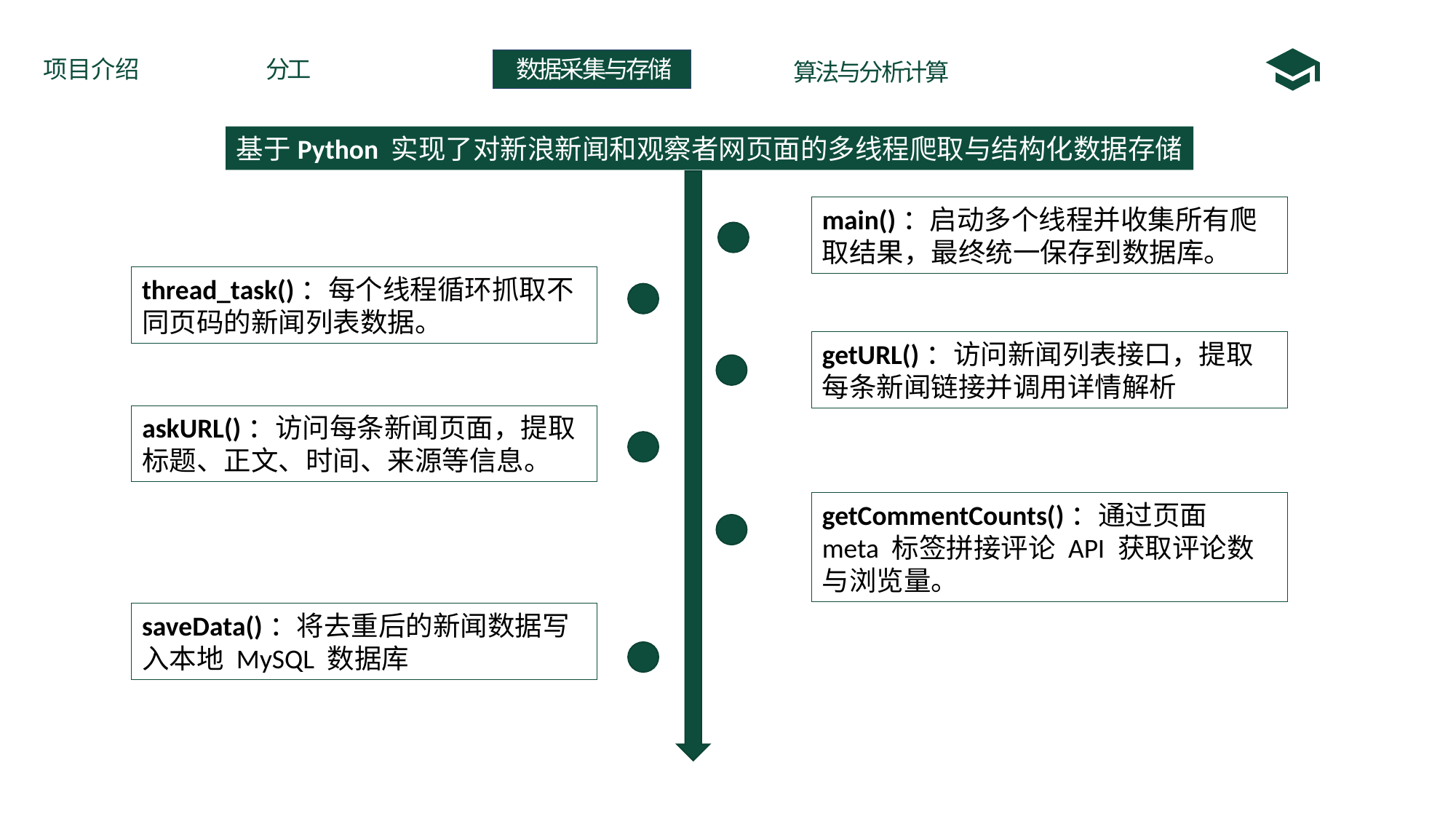

项目介绍
分工
数据采集与存储

算法与分析计算
基于Python 实现了对新浪新闻和观察者网页面的多线程爬取与结构化数据存储

main()：启动多个线程并收集所有爬取结果，最终统一保存到数据库。

thread_task()：每个线程循环抓取不同页码的新闻列表数据。

getURL()：访问新闻列表接口，提取每条新闻链接并调用详情解析

askURL()：访问每条新闻页面，提取标题、正文、时间、来源等信息。

getCommentCounts()：通过页面 meta 标签拼接评论 API 获取评论数与浏览量。

saveData()：将去重后的新闻数据写入本地 MySQL 数据库